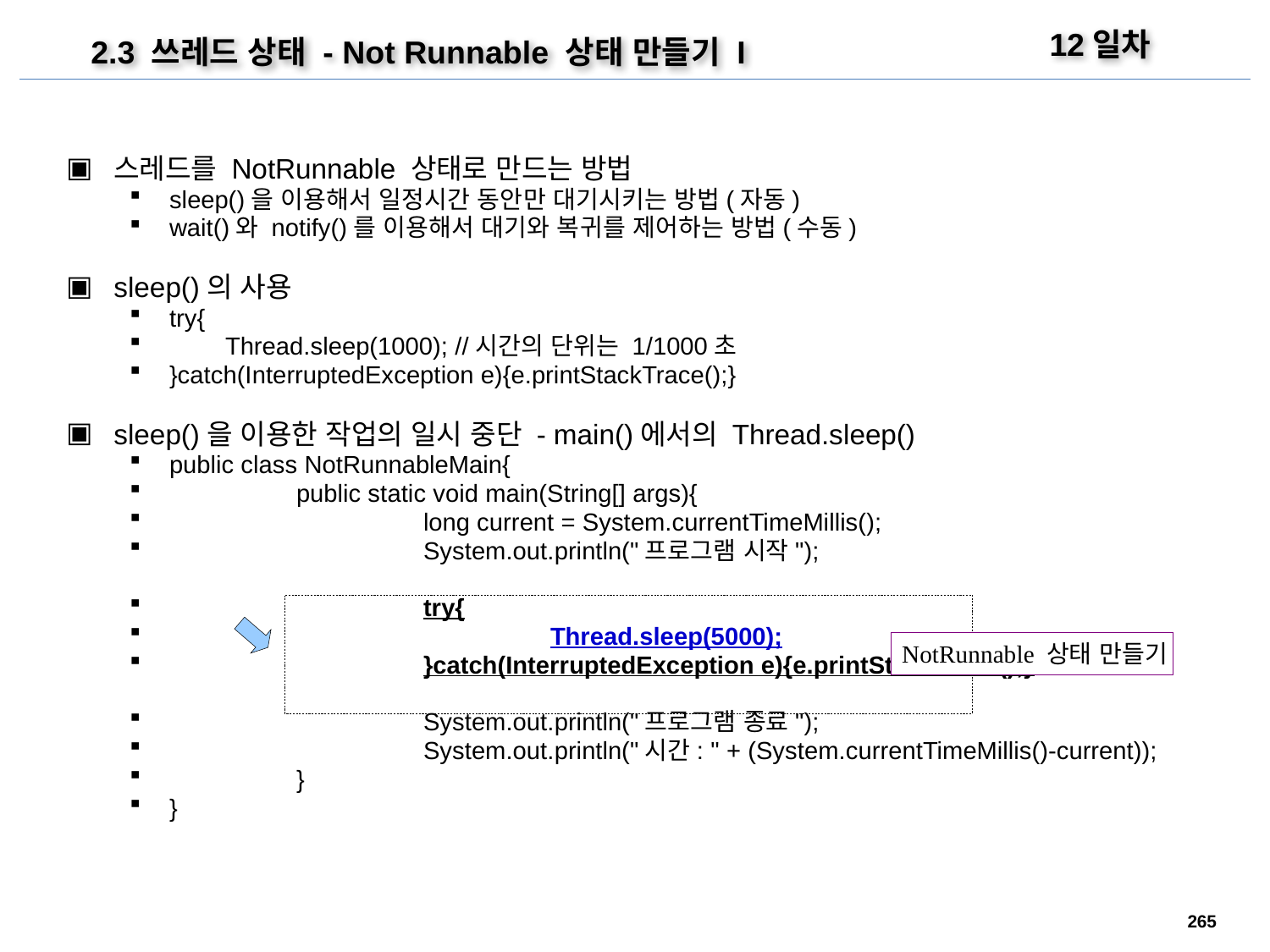

12일차
2.3 쓰레드 상태 - Not Runnable 상태 만들기 I
스레드를 NotRunnable 상태로 만드는 방법
sleep()을 이용해서 일정시간 동안만 대기시키는 방법(자동)
wait()와 notify()를 이용해서 대기와 복귀를 제어하는 방법(수동)

sleep()의 사용
try{
        Thread.sleep(1000); //시간의 단위는 1/1000초
}catch(InterruptedException e){e.printStackTrace();}

sleep()을 이용한 작업의 일시 중단 - main()에서의 Thread.sleep()
public class NotRunnableMain{
	public static void main(String[] args){
		long current = System.currentTimeMillis();
		System.out.println("프로그램 시작");

		try{
			Thread.sleep(5000);
		}catch(InterruptedException e){e.printStackTrace();}

		System.out.println("프로그램 종료");
		System.out.println("시간: " + (System.currentTimeMillis()-current));
	}
}

NotRunnable 상태 만들기